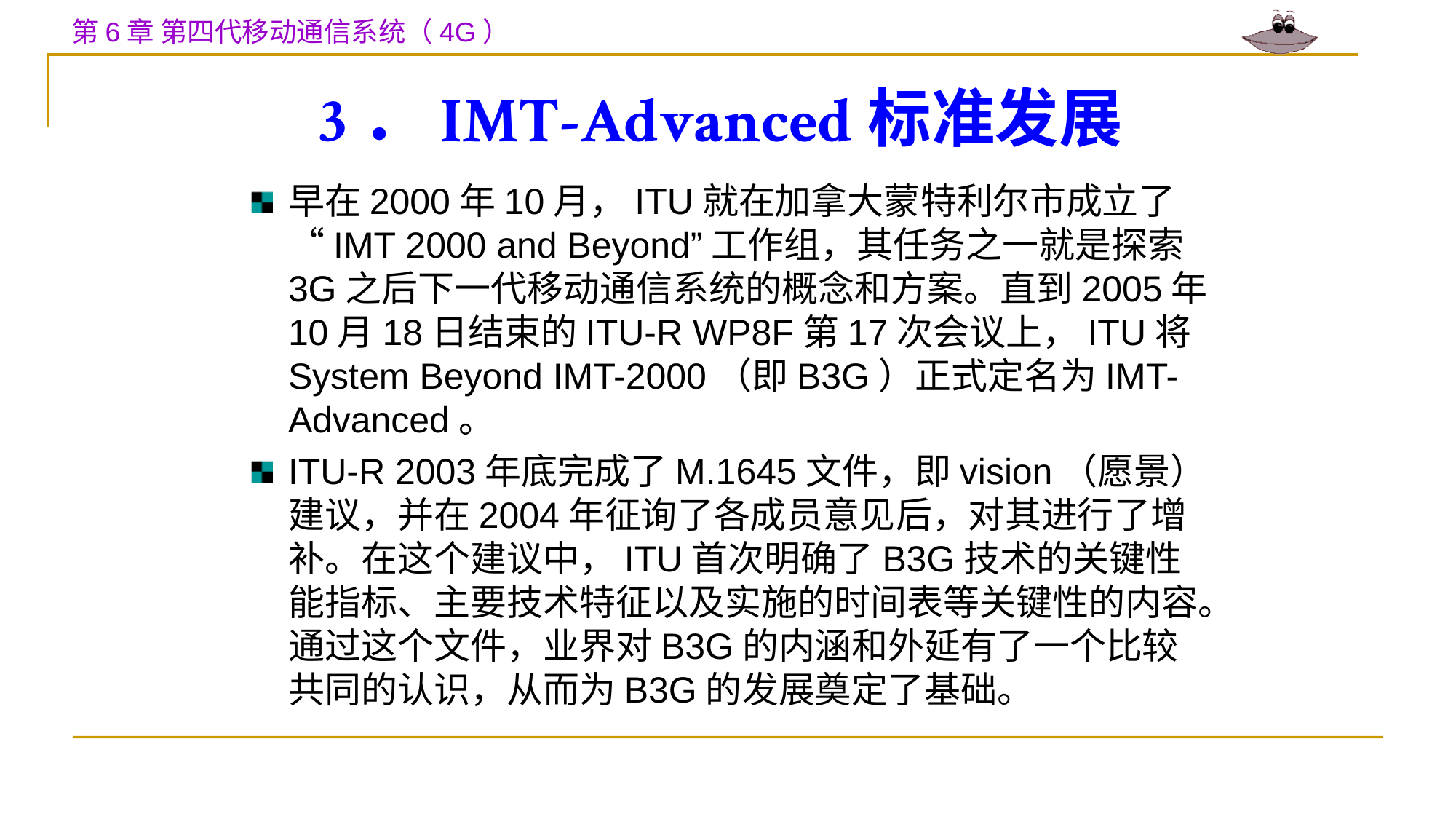

# 3．IMT-Advanced标准发展
早在2000年10月，ITU就在加拿大蒙特利尔市成立了“IMT 2000 and Beyond”工作组，其任务之一就是探索3G之后下一代移动通信系统的概念和方案。直到2005年10月18日结束的ITU-R WP8F第17次会议上，ITU将System Beyond IMT-2000（即B3G）正式定名为IMT-Advanced。
ITU-R 2003年底完成了M.1645文件，即vision（愿景）建议，并在2004年征询了各成员意见后，对其进行了增补。在这个建议中，ITU首次明确了B3G技术的关键性能指标、主要技术特征以及实施的时间表等关键性的内容。通过这个文件，业界对B3G的内涵和外延有了一个比较共同的认识，从而为B3G的发展奠定了基础。